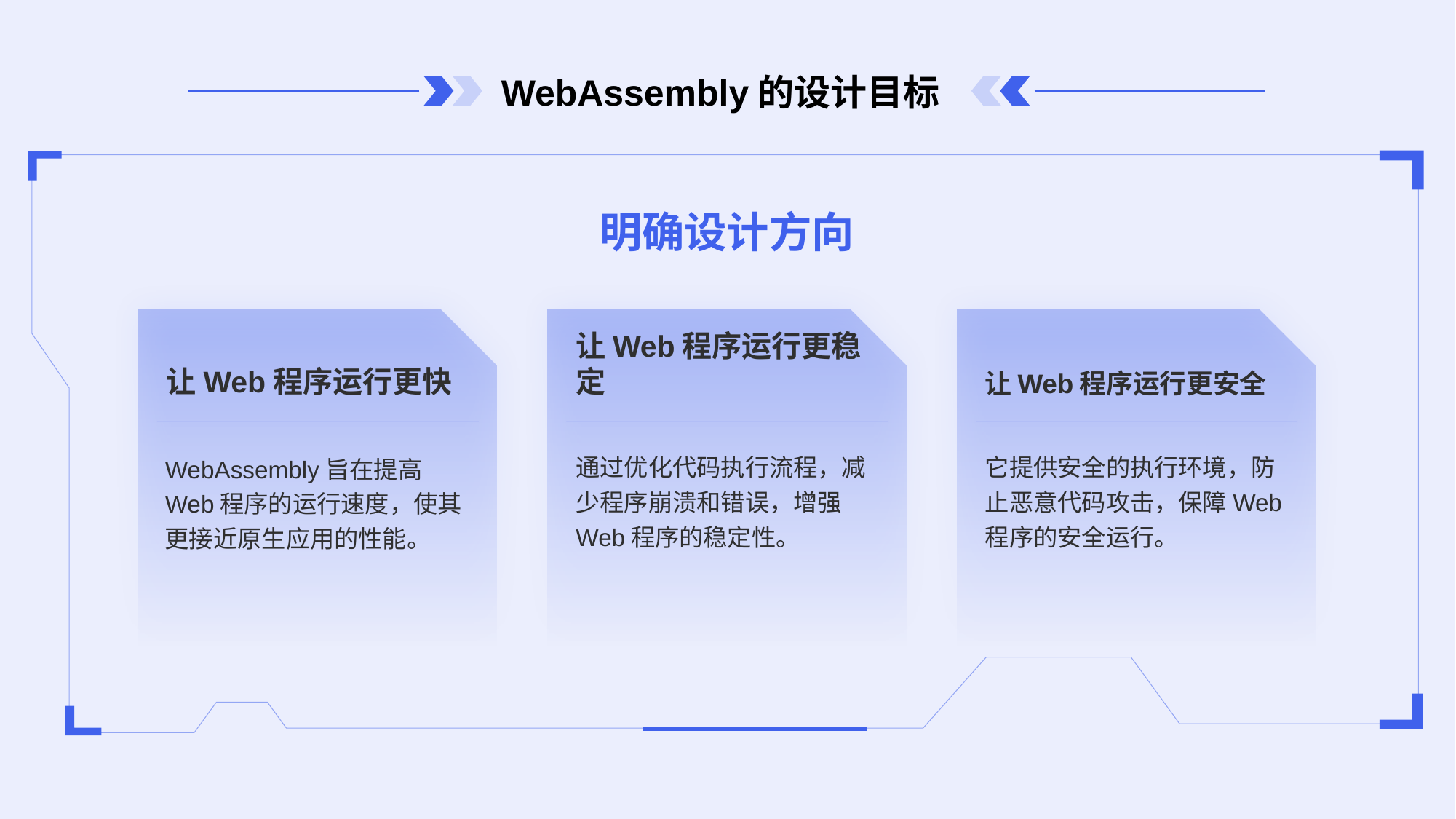

# WebAssembly的设计目标

明确设计方向

让Web程序运行更快
WebAssembly旨在提高Web程序的运行速度，使其更接近原生应用的性能。

让Web程序运行更稳定
通过优化代码执行流程，减少程序崩溃和错误，增强Web程序的稳定性。

让Web程序运行更安全
它提供安全的执行环境，防止恶意代码攻击，保障Web程序的安全运行。